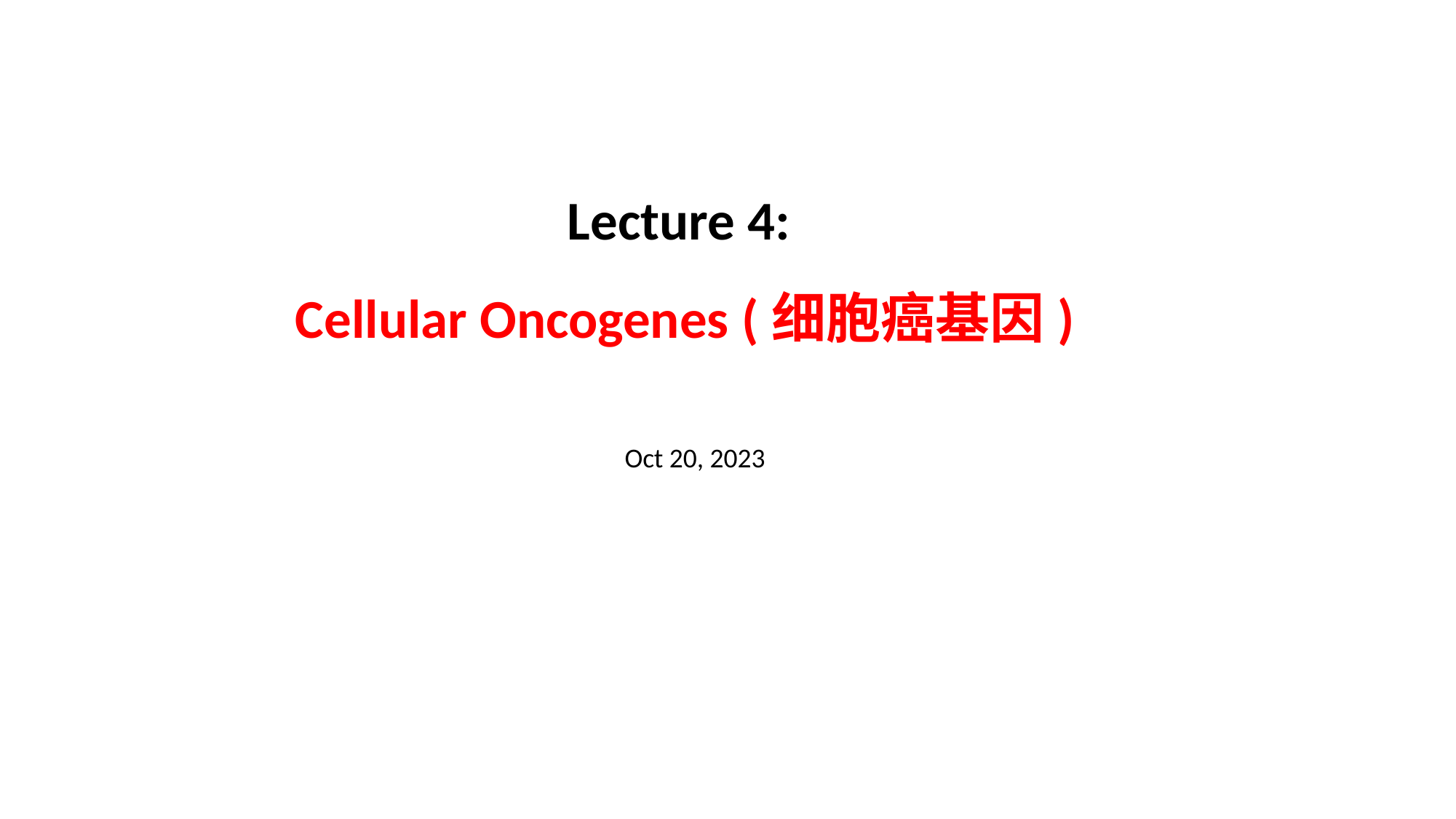

Lecture 4:
Cellular Oncogenes (细胞癌基因)
Oct 20, 2023